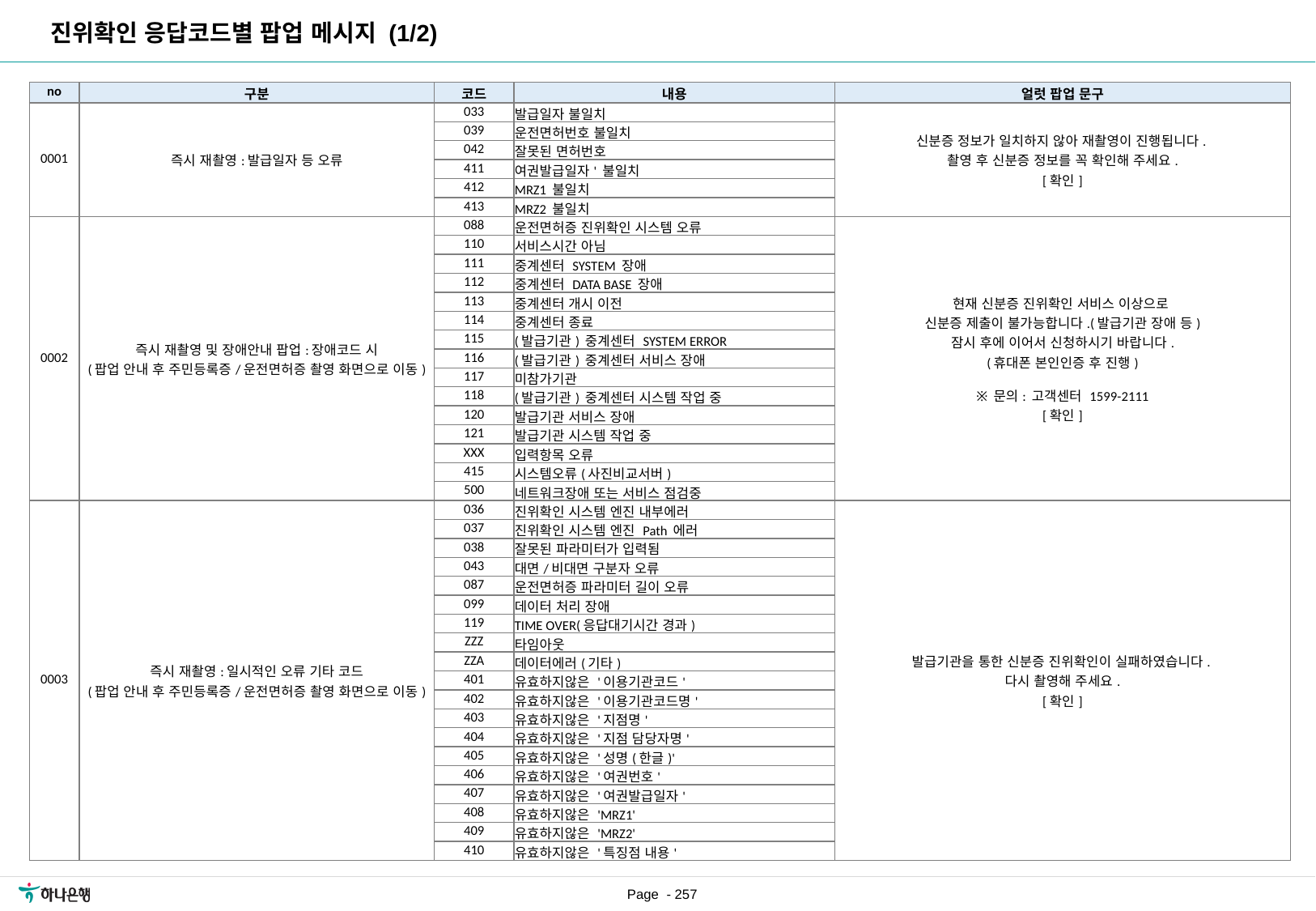

진위확인 응답코드별 팝업 메시지 (1/2)
| no | 구분 | 코드 | 내용 | 얼럿 팝업 문구 |
| --- | --- | --- | --- | --- |
| 0001 | 즉시 재촬영:발급일자 등 오류 | 033 | 발급일자 불일치 | 신분증 정보가 일치하지 않아 재촬영이 진행됩니다. 촬영 후 신분증 정보를 꼭 확인해 주세요. [확인] |
|  |  | 039 | 운전면허번호 불일치 |  |
|  |  | 042 | 잘못된 면허번호 |  |
|  |  | 411 | 여권발급일자' 불일치 |  |
|  |  | 412 | MRZ1 불일치 |  |
|  |  | 413 | MRZ2 불일치 |  |
| 0002 | 즉시 재촬영 및 장애안내 팝업:장애코드 시 (팝업 안내 후 주민등록증/운전면허증 촬영 화면으로 이동) | 088 | 운전면허증 진위확인 시스템 오류 | 현재 신분증 진위확인 서비스 이상으로 신분증 제출이 불가능합니다.(발급기관 장애 등) 잠시 후에 이어서 신청하시기 바랍니다. (휴대폰 본인인증 후 진행) ※ 문의: 고객센터 1599-2111 [확인] |
|  |  | 110 | 서비스시간 아님 |  |
|  |  | 111 | 중계센터 SYSTEM 장애 |  |
|  |  | 112 | 중계센터 DATA BASE 장애 |  |
|  |  | 113 | 중계센터 개시 이전 |  |
|  |  | 114 | 중계센터 종료 |  |
|  |  | 115 | (발급기관) 중계센터 SYSTEM ERROR |  |
|  |  | 116 | (발급기관) 중계센터 서비스 장애 |  |
|  |  | 117 | 미참가기관 |  |
|  |  | 118 | (발급기관) 중계센터 시스템 작업 중 |  |
|  |  | 120 | 발급기관 서비스 장애 |  |
|  |  | 121 | 발급기관 시스템 작업 중 |  |
|  |  | XXX | 입력항목 오류 |  |
|  |  | 415 | 시스템오류(사진비교서버) |  |
|  |  | 500 | 네트워크장애 또는 서비스 점검중 |  |
| 0003 | 즉시 재촬영:일시적인 오류 기타 코드 (팝업 안내 후 주민등록증/운전면허증 촬영 화면으로 이동) | 036 | 진위확인 시스템 엔진 내부에러 | 발급기관을 통한 신분증 진위확인이 실패하였습니다. 다시 촬영해 주세요. [확인] |
|  |  | 037 | 진위확인 시스템 엔진 Path 에러 |  |
|  |  | 038 | 잘못된 파라미터가 입력됨 |  |
|  |  | 043 | 대면/비대면 구분자 오류 |  |
|  |  | 087 | 운전면허증 파라미터 길이 오류 |  |
|  |  | 099 | 데이터 처리 장애 |  |
|  |  | 119 | TIME OVER(응답대기시간 경과) |  |
|  |  | ZZZ | 타임아웃 |  |
|  |  | ZZA | 데이터에러(기타) |  |
|  |  | 401 | 유효하지않은 '이용기관코드' |  |
|  |  | 402 | 유효하지않은 '이용기관코드명' |  |
|  |  | 403 | 유효하지않은 '지점명' |  |
|  |  | 404 | 유효하지않은 '지점 담당자명' |  |
|  |  | 405 | 유효하지않은 '성명(한글)' |  |
|  |  | 406 | 유효하지않은 '여권번호' |  |
|  |  | 407 | 유효하지않은 '여권발급일자' |  |
|  |  | 408 | 유효하지않은 'MRZ1' |  |
|  |  | 409 | 유효하지않은 'MRZ2' |  |
|  |  | 410 | 유효하지않은 '특징점 내용' |  |